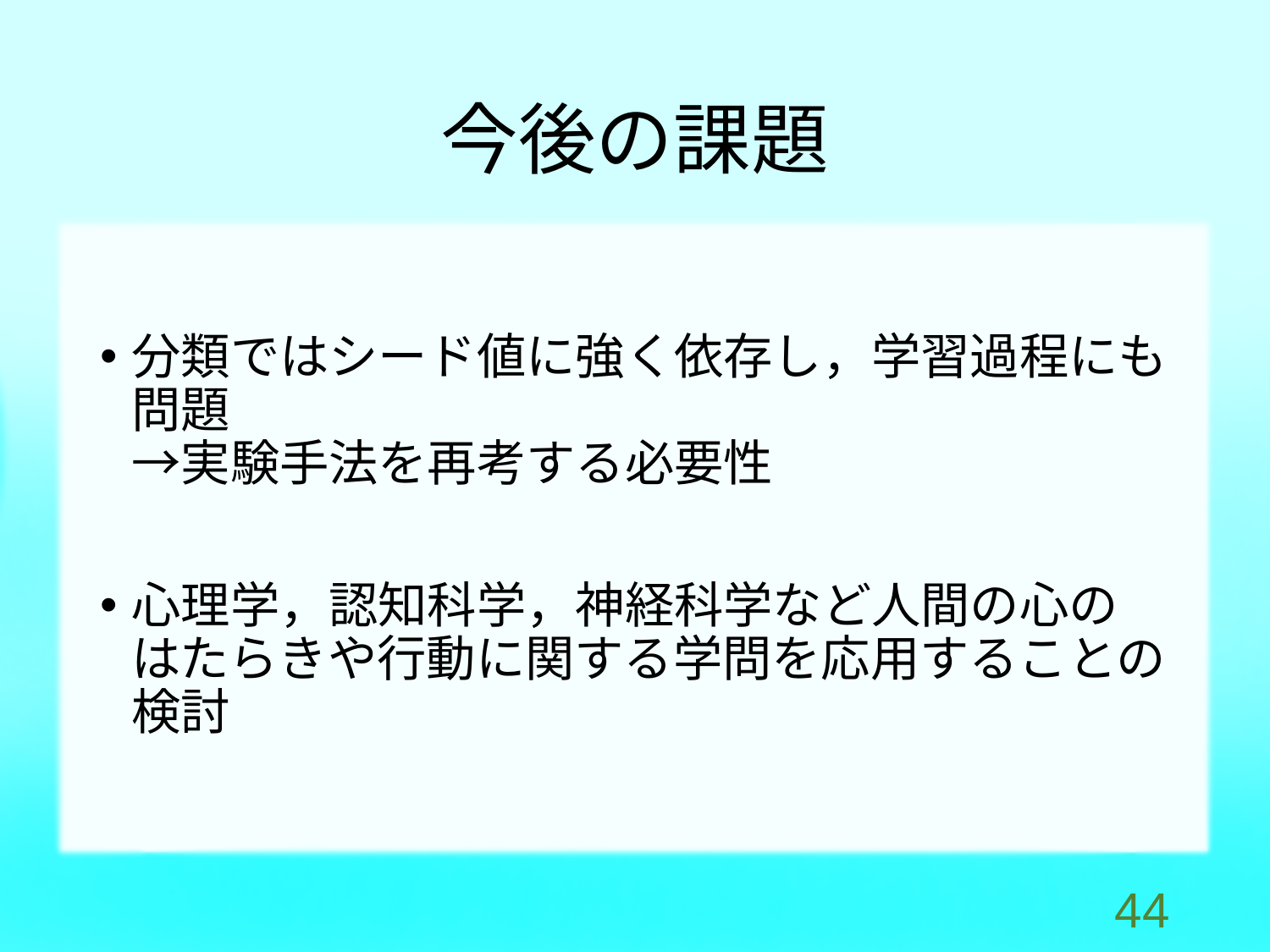

# 今後の課題

分類ではシード値に強く依存し，学習過程にも問題
→実験手法を再考する必要性

心理学，認知科学，神経科学など人間の心の
はたらきや行動に関する学問を応用することの検討

44